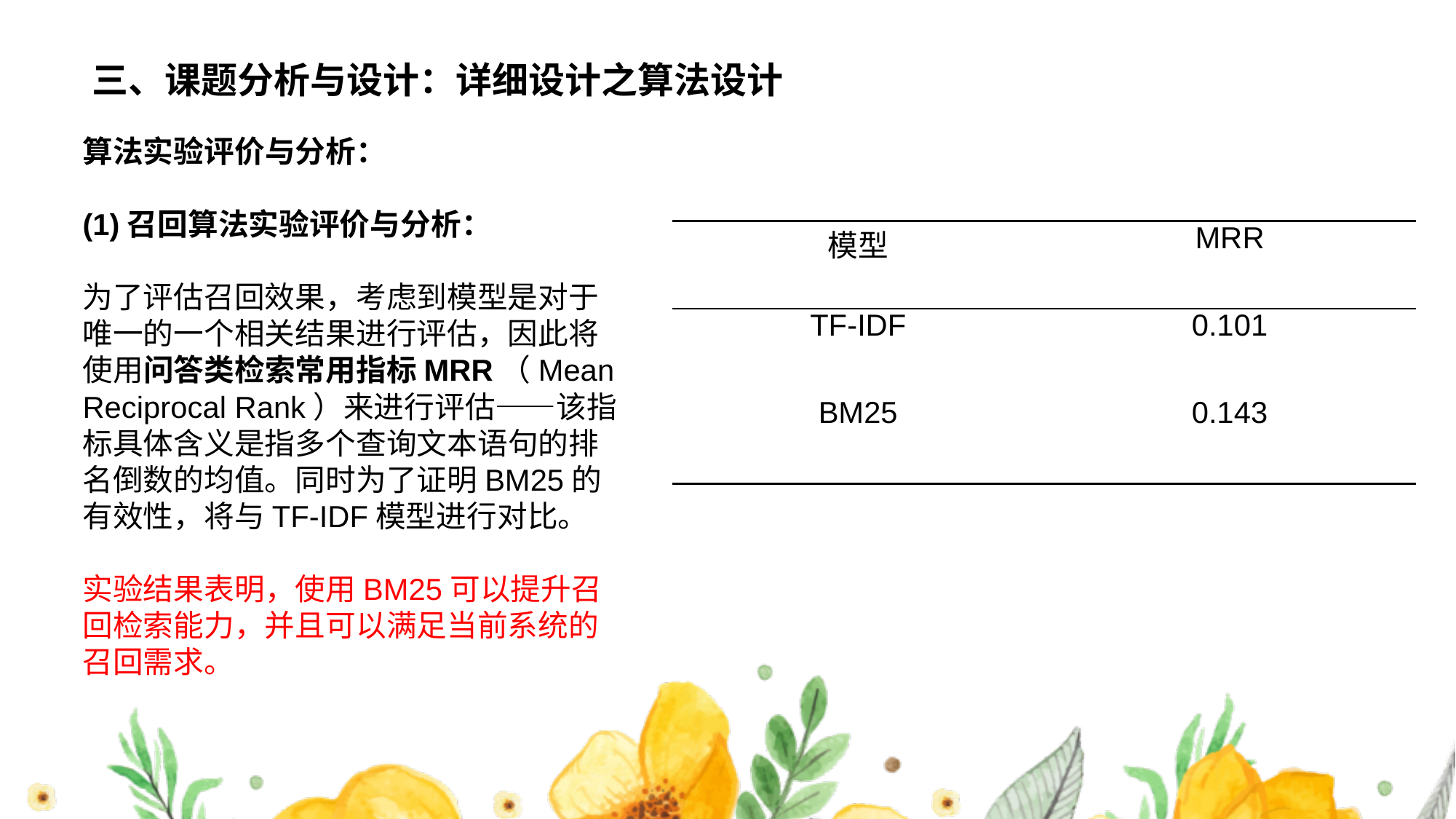

# 三、课题分析与设计：详细设计之算法设计
算法实验评价与分析：

(1)召回算法实验评价与分析：

为了评估召回效果，考虑到模型是对于唯一的一个相关结果进行评估，因此将使用问答类检索常用指标MRR（Mean Reciprocal Rank）来进行评估——该指标具体含义是指多个查询文本语句的排名倒数的均值。同时为了证明BM25的有效性，将与TF-IDF模型进行对比。

实验结果表明，使用BM25可以提升召回检索能力，并且可以满足当前系统的召回需求。

| 模型 | MRR |
| --- | --- |
| TF-IDF | 0.101 |
| BM25 | 0.143 |